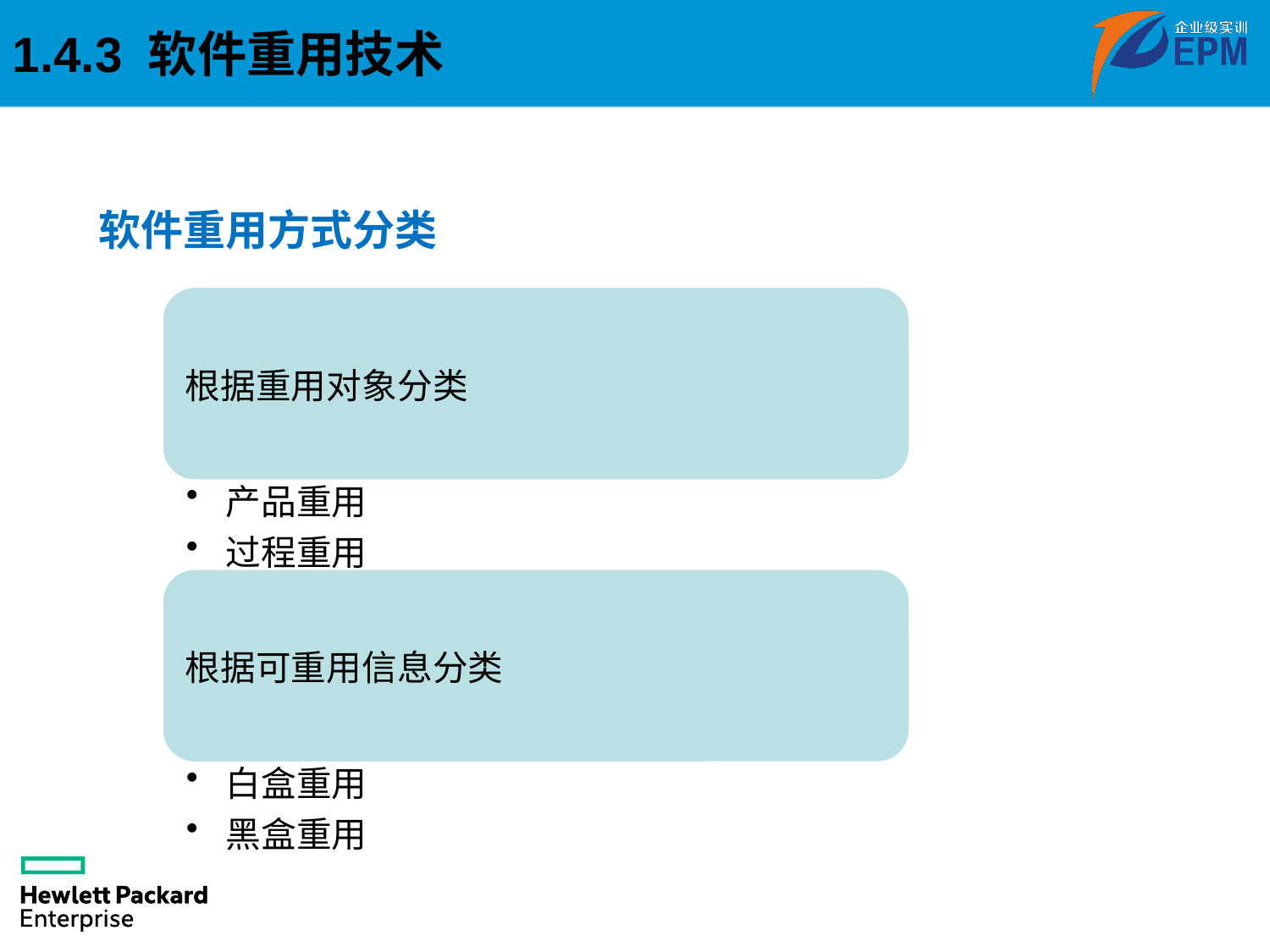

1.4.3 软件重用技术
   软件重用方式分类
根据重用对象分类
产品重用
根据可重用信息分类
白盒重用
过程重用
黑盒重用